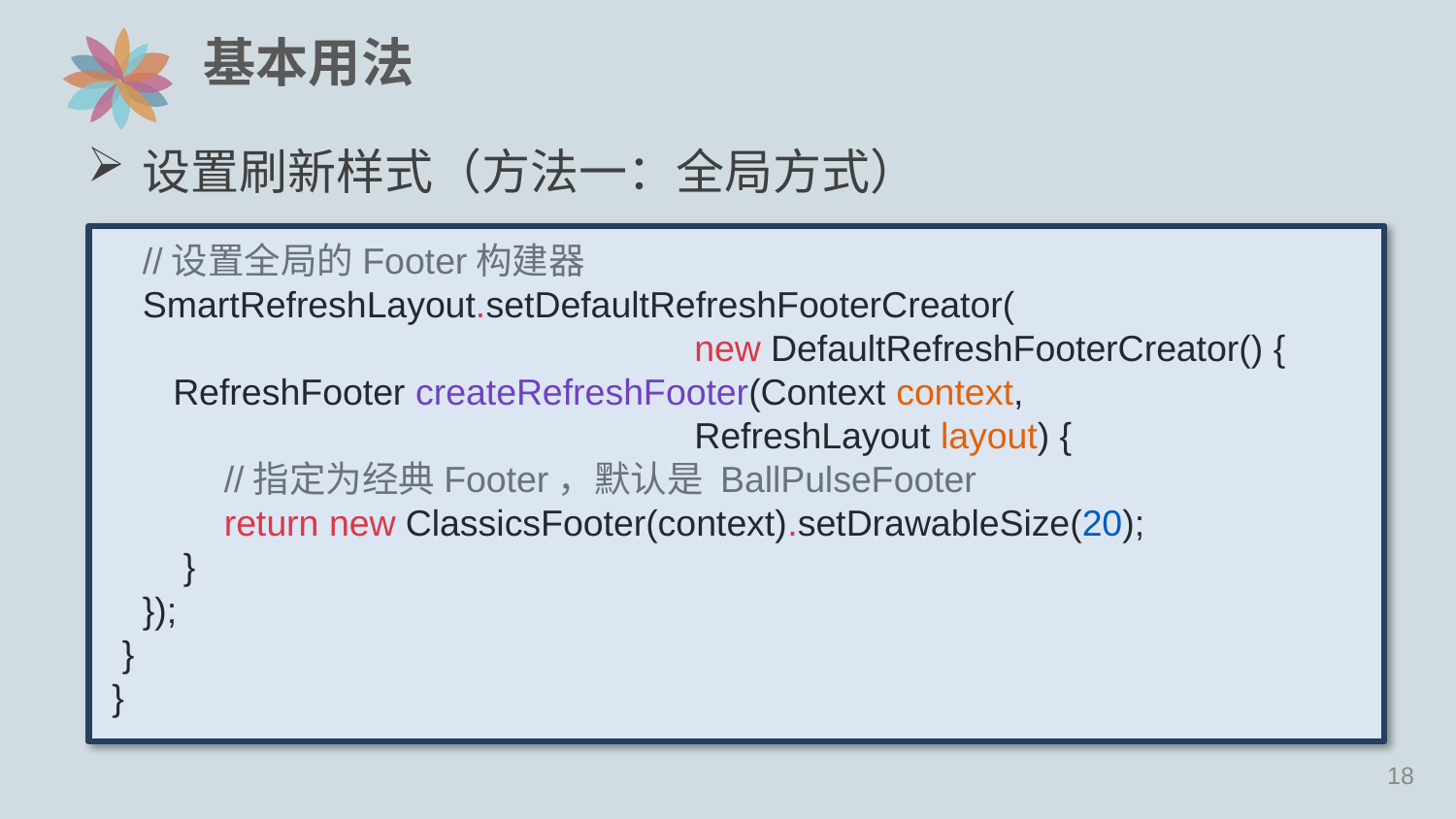

# 基本用法
设置刷新样式（方法一：全局方式）
   //设置全局的Footer构建器
   SmartRefreshLayout.setDefaultRefreshFooterCreator(
				new DefaultRefreshFooterCreator() {
      RefreshFooter createRefreshFooter(Context context,
				RefreshLayout layout) {
           //指定为经典Footer，默认是 BallPulseFooter
           return new ClassicsFooter(context).setDrawableSize(20);
       }
   });
 }
}
18